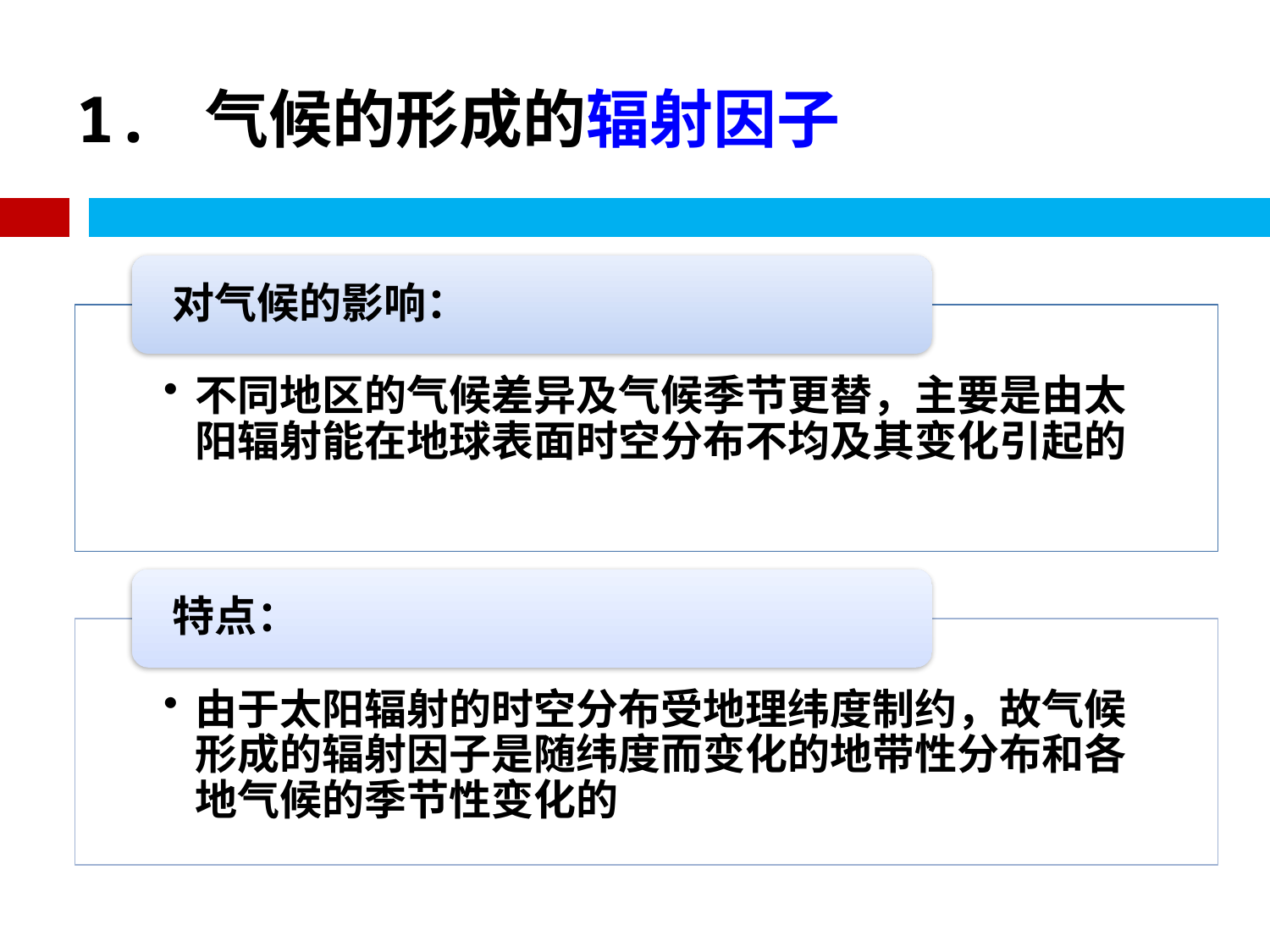

# 1. 气候的形成的辐射因子
不同地区的气候差异及气候季节更替，主要是由太阳辐射能在地球表面时空分布不均及其变化引起的
对气候的影响：
由于太阳辐射的时空分布受地理纬度制约，故气候形成的辐射因子是随纬度而变化的地带性分布和各地气候的季节性变化的
特点：